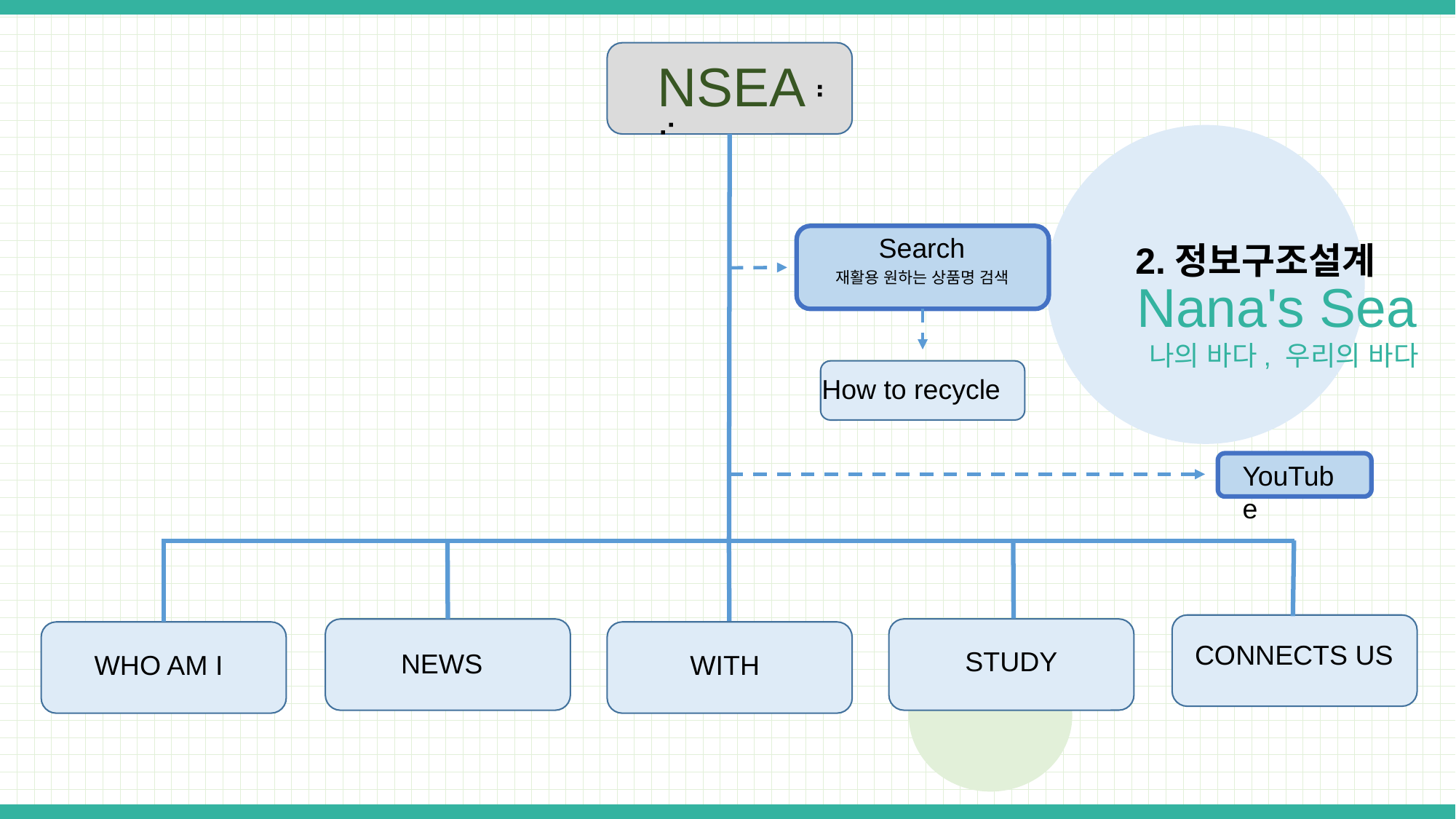

NSEA⠘⠊

Search
2.정보구조설계

재활용 원하는 상품명 검색

Nana's Sea
 나의 바다, 우리의 바다

How to recycle

YouTube

CONNECTS US
STUDY

NEWS
WHO AM I
WITH